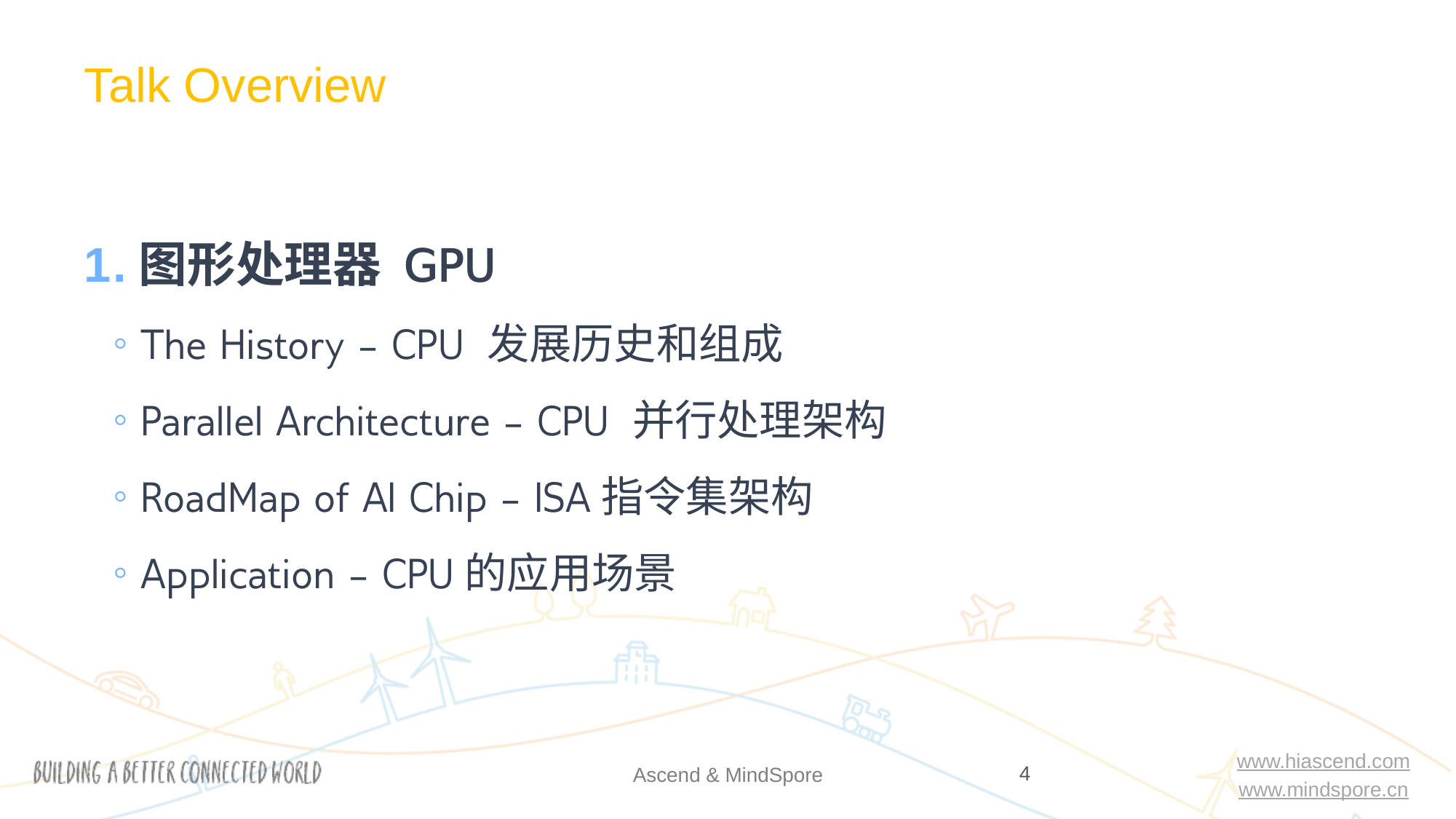

Talk Overview
图形处理器 GPU
The History – CPU 发展历史和组成
Parallel Architecture – CPU 并行处理架构
RoadMap of AI Chip – ISA指令集架构
Application – CPU的应用场景